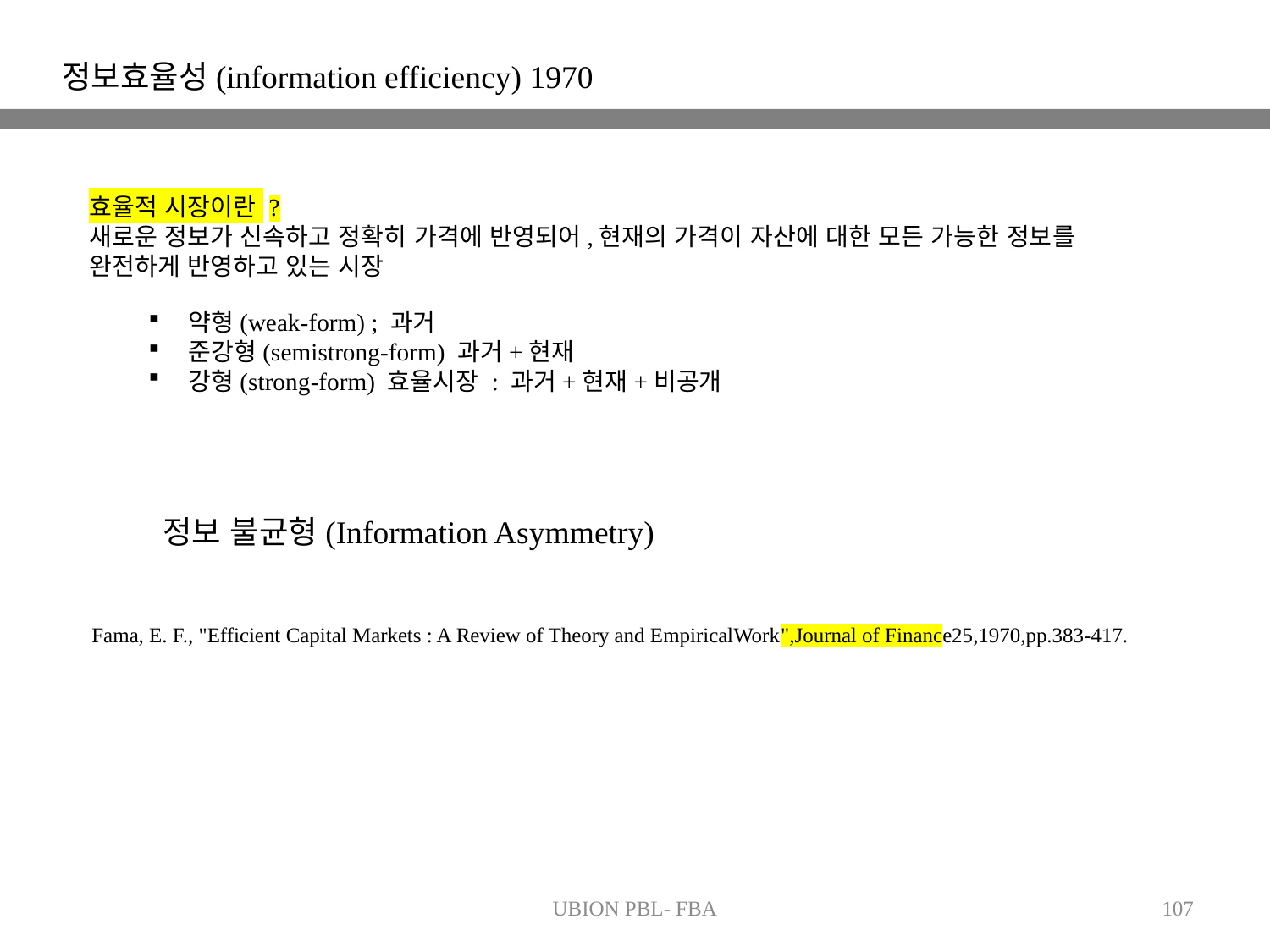

정보효율성(information efficiency) 1970

효율적 시장이란 ?
새로운 정보가 신속하고 정확히 가격에 반영되어,현재의 가격이 자산에 대한 모든 가능한 정보를 완전하게 반영하고 있는 시장
약형(weak-form) ; 과거
준강형(semistrong-form) 과거+현재
강형(strong-form) 효율시장 : 과거+현재+비공개
정보 불균형(Information Asymmetry)
Fama, E. F., "Efficient Capital Markets : A Review of Theory and EmpiricalWork",Journal of Finance25,1970,pp.383-417.
UBION PBL- FBA
107